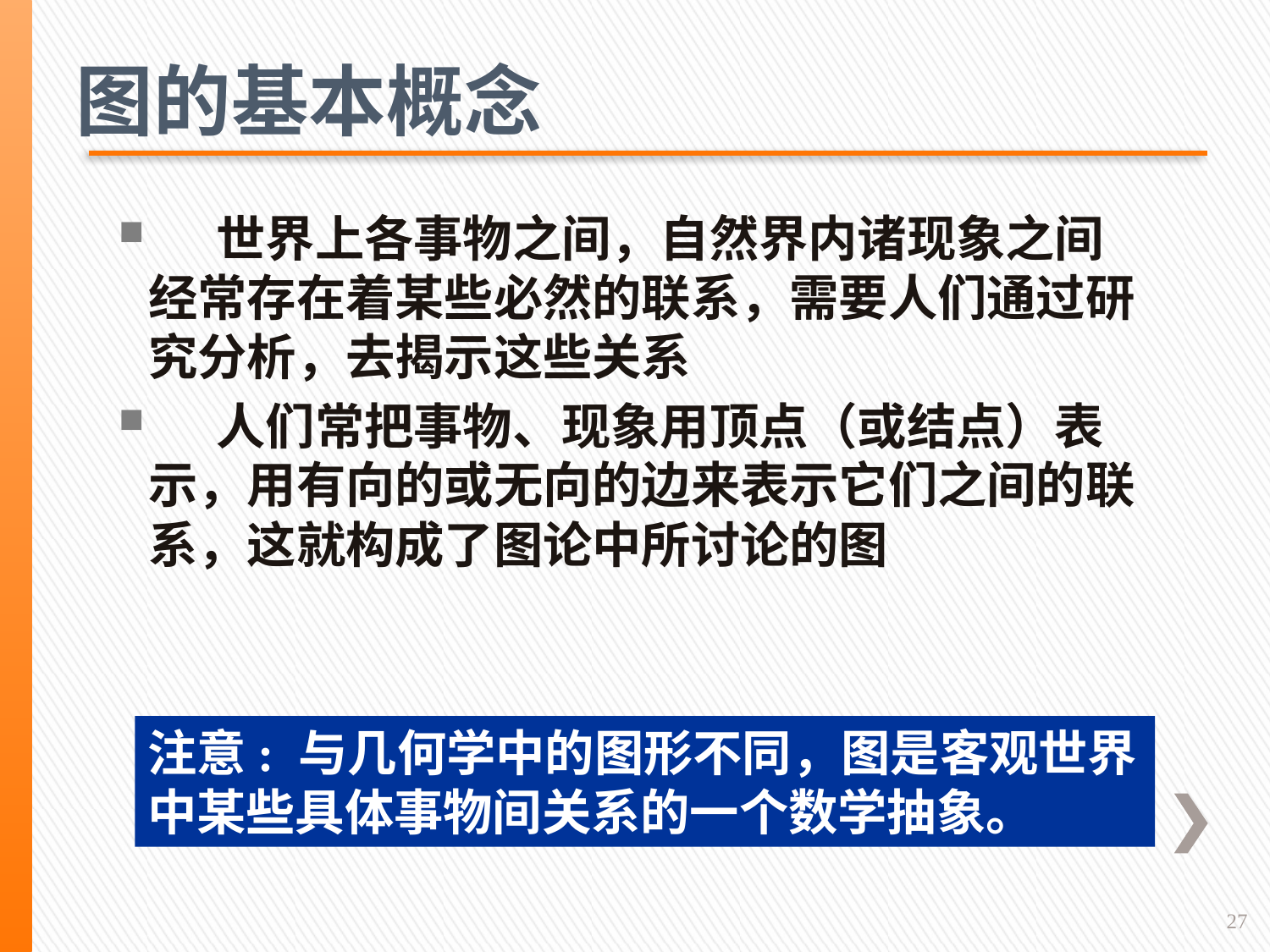

图的基本概念
     世界上各事物之间，自然界内诸现象之间经常存在着某些必然的联系，需要人们通过研究分析，去揭示这些关系
     人们常把事物、现象用顶点（或结点）表示，用有向的或无向的边来表示它们之间的联系，这就构成了图论中所讨论的图

注意: 与几何学中的图形不同，图是客观世界中某些具体事物间关系的一个数学抽象。
27